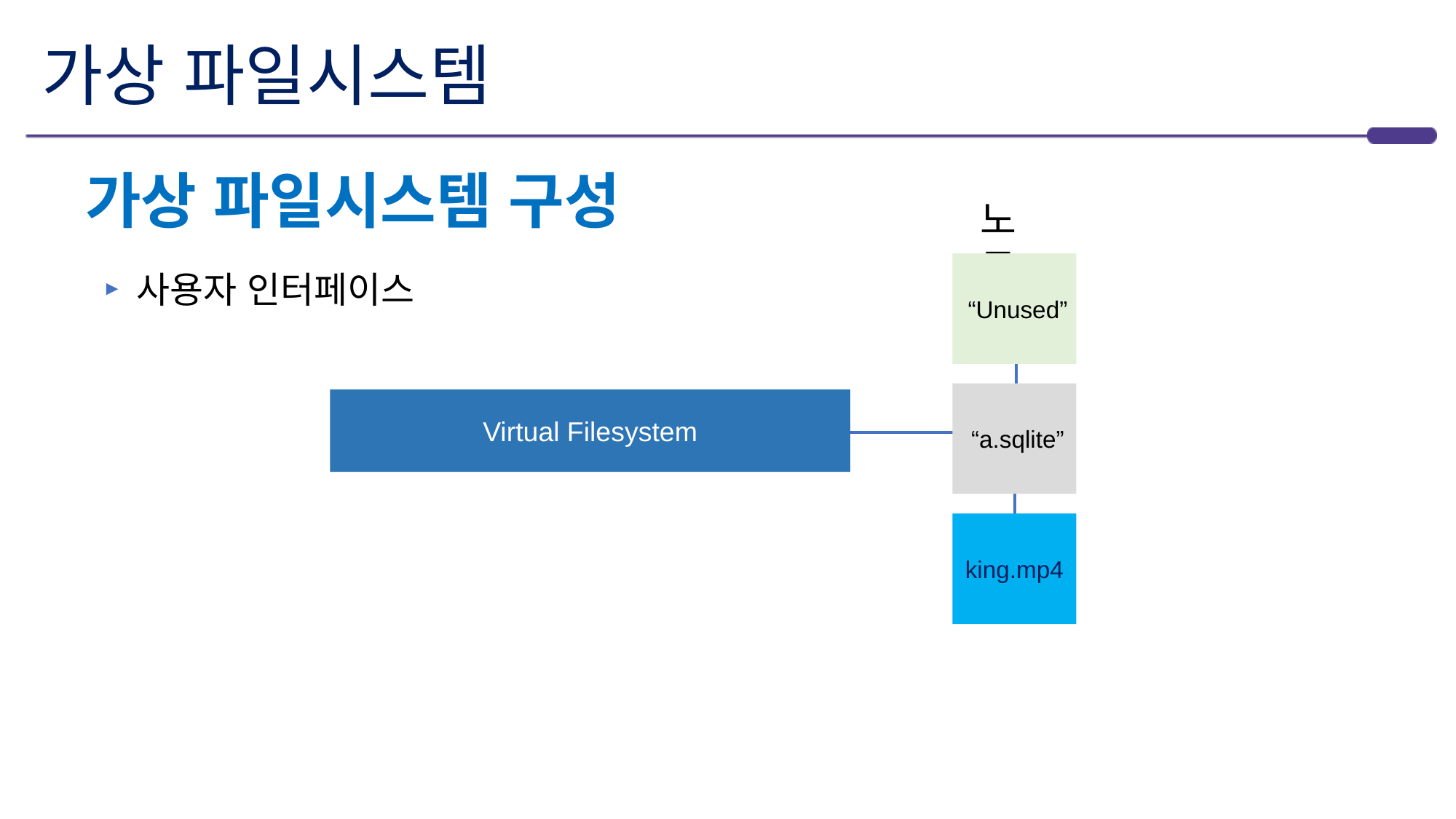

# 가상 파일시스템
가상 파일시스템 구성
노드
사용자 인터페이스
 “Unused”

 “a.sqlite”
Virtual Filesystem
king.mp4